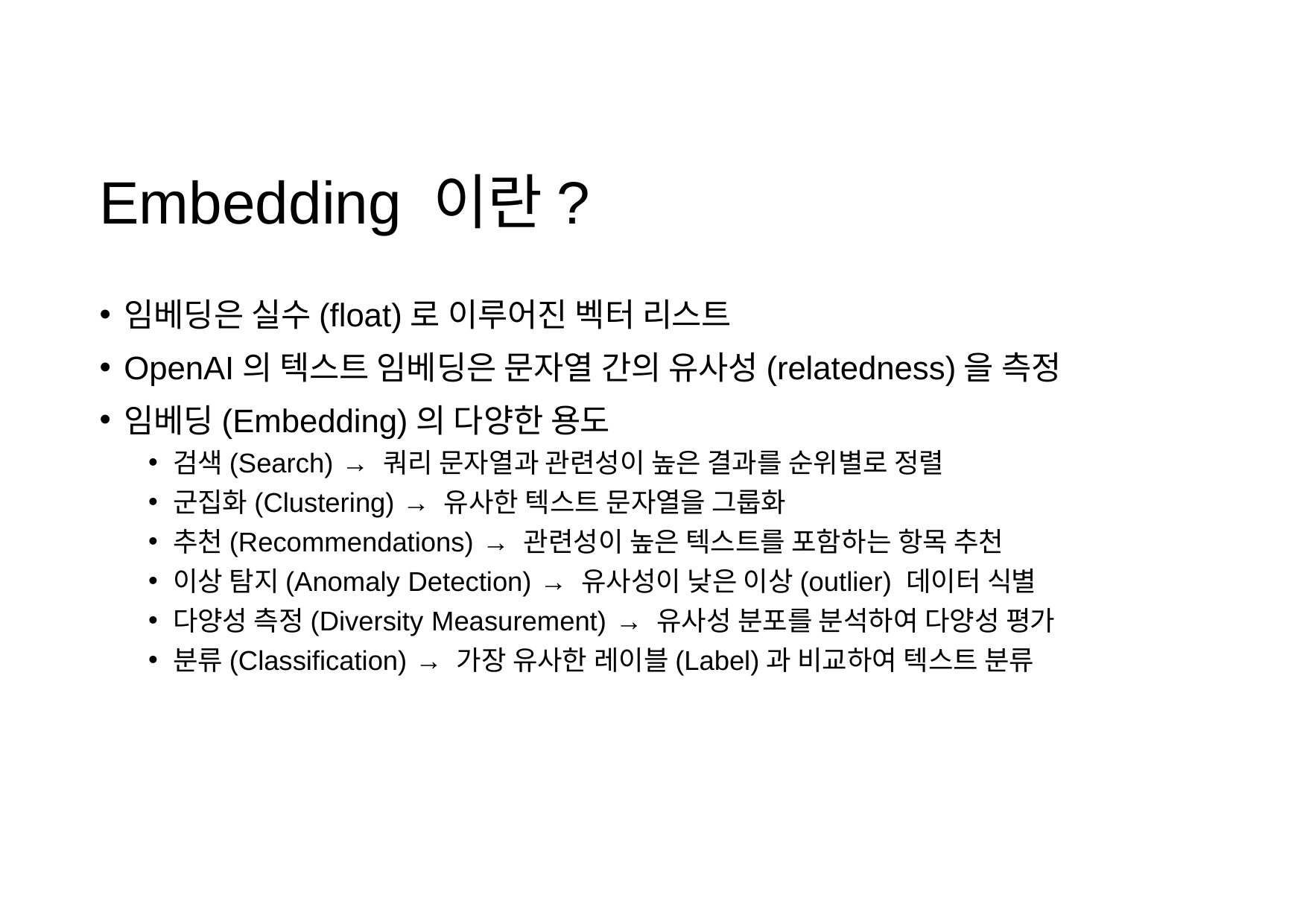

# Embedding 이란?
임베딩은 실수(float)로 이루어진 벡터 리스트
OpenAI의 텍스트 임베딩은 문자열 간의 유사성(relatedness)을 측정
임베딩(Embedding)의 다양한 용도
검색(Search) → 쿼리 문자열과 관련성이 높은 결과를 순위별로 정렬
군집화(Clustering) → 유사한 텍스트 문자열을 그룹화
추천(Recommendations) → 관련성이 높은 텍스트를 포함하는 항목 추천
이상 탐지(Anomaly Detection) → 유사성이 낮은 이상(outlier) 데이터 식별
다양성 측정(Diversity Measurement) → 유사성 분포를 분석하여 다양성 평가
분류(Classification) → 가장 유사한 레이블(Label)과 비교하여 텍스트 분류